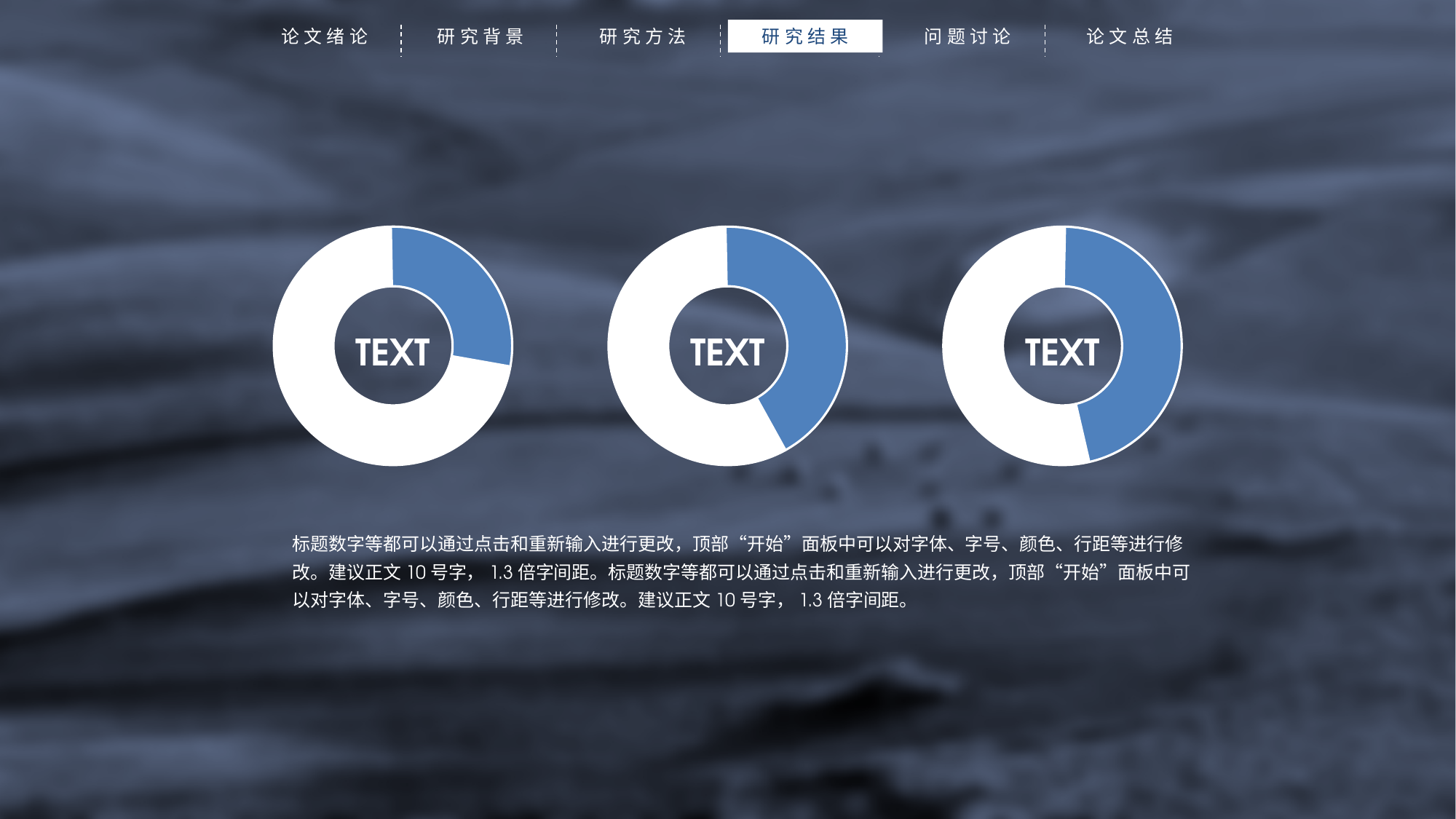

论文绪论
研究背景
研究方法
研究结果
问题讨论
论文总结

### Chart

| Category | 销售额 |
|---|---|
| 第一季度 | 8.200000000000001 |
| 第二季度 | 3.2 |

### Chart

| Category | 销售额 |
|---|---|
| 第一季度 | 8.200000000000001 |
| 第二季度 | 6.0 |

### Chart

| Category | 销售额 |
|---|---|
| 第一季度 | 8.200000000000001 |
| 第二季度 | 7.0 |
TEXT
TEXT
TEXT
标题数字等都可以通过点击和重新输入进行更改，顶部“开始”面板中可以对字体、字号、颜色、行距等进行修改。建议正文10号字，1.3倍字间距。标题数字等都可以通过点击和重新输入进行更改，顶部“开始”面板中可以对字体、字号、颜色、行距等进行修改。建议正文10号字，1.3倍字间距。